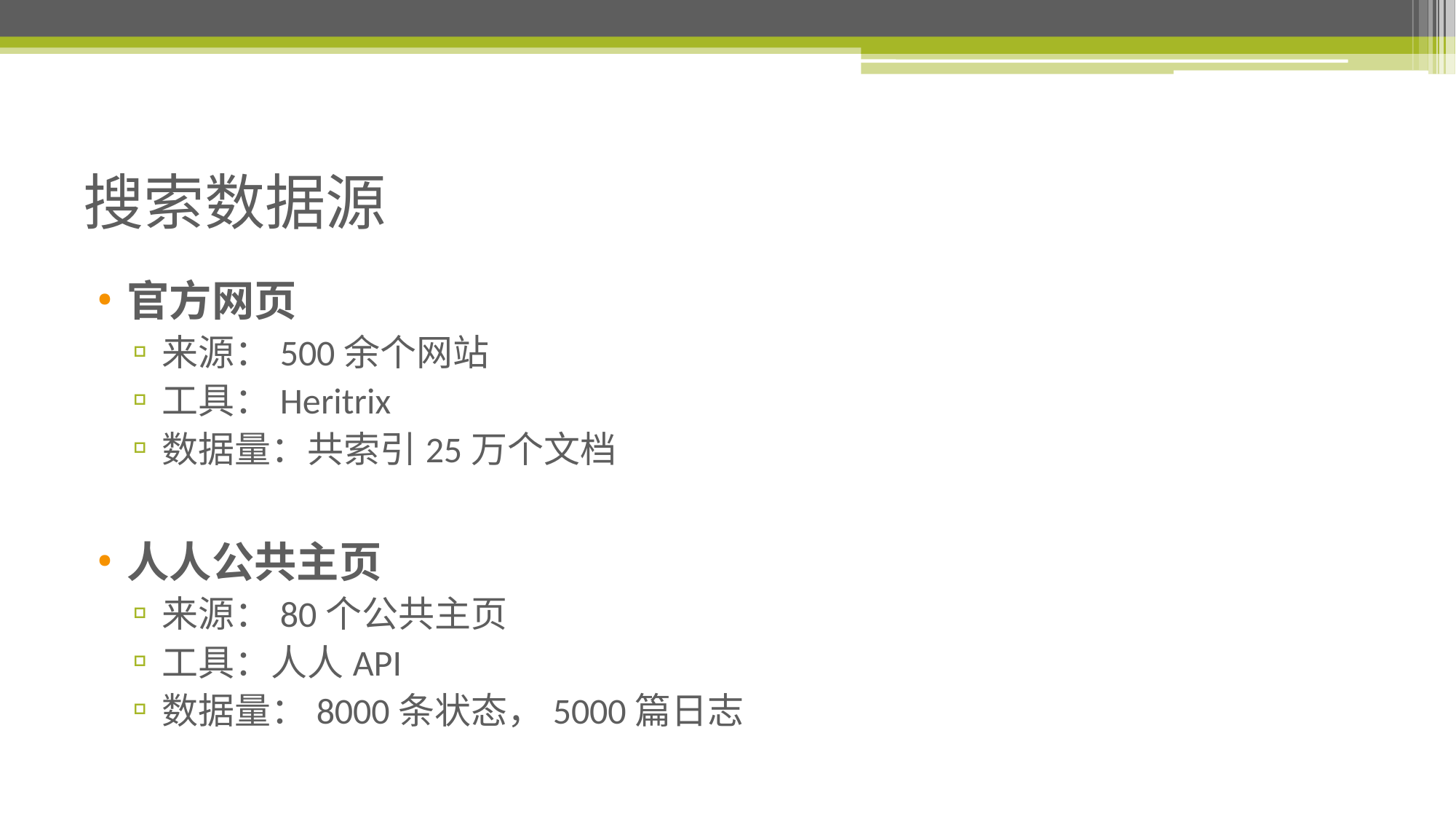

# 搜索数据源
官方网页
来源：500余个网站
工具：Heritrix
数据量：共索引25万个文档

人人公共主页
来源：80个公共主页
工具：人人API
数据量：8000条状态，5000篇日志